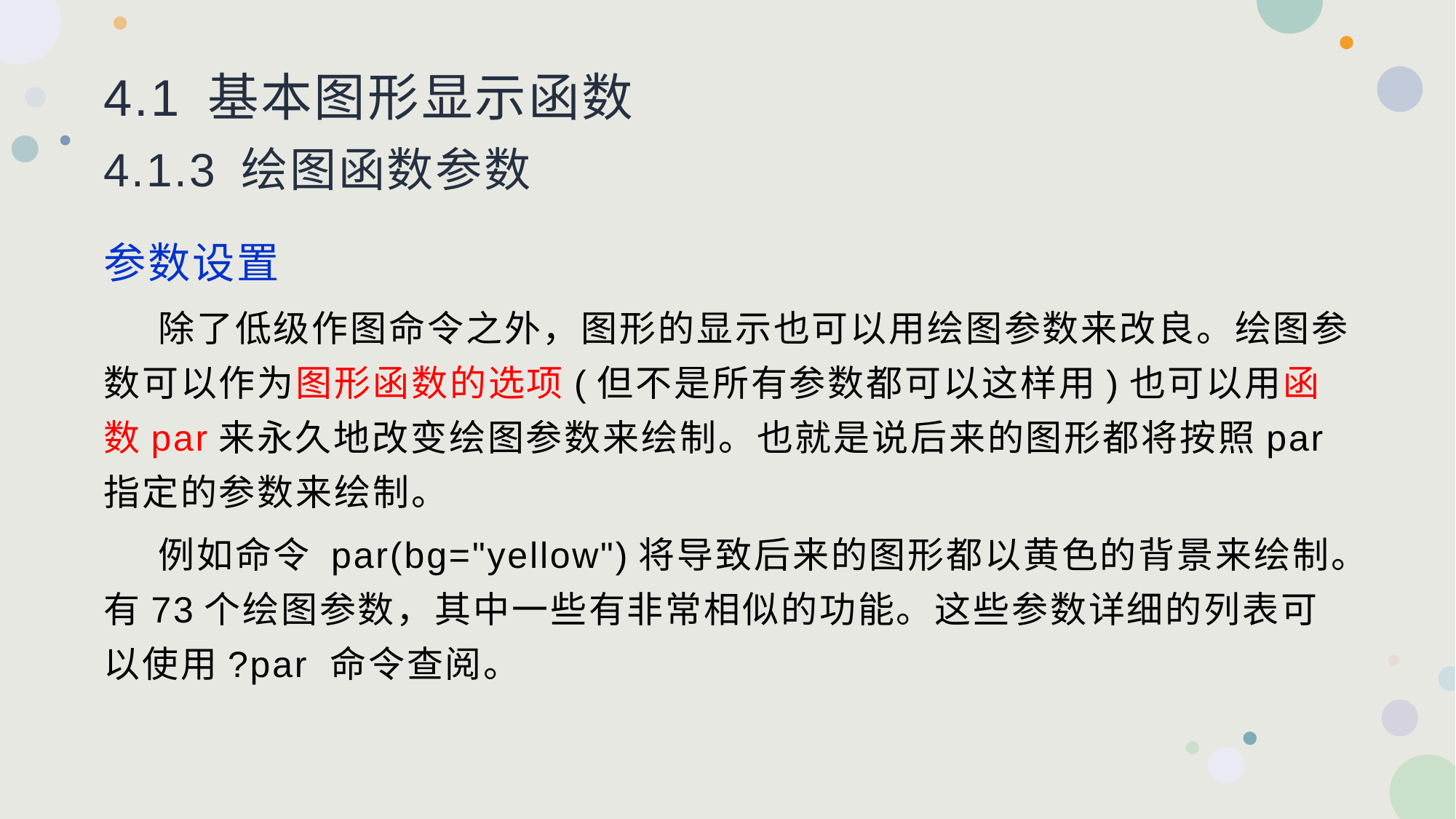

# 4.1 基本图形显示函数 4.1.3 绘图函数参数
参数设置
除了低级作图命令之外，图形的显示也可以用绘图参数来改良。绘图参数可以作为图形函数的选项(但不是所有参数都可以这样用)也可以用函数par来永久地改变绘图参数来绘制。也就是说后来的图形都将按照par指定的参数来绘制。
例如命令 par(bg="yellow")将导致后来的图形都以黄色的背景来绘制。有73个绘图参数，其中一些有非常相似的功能。这些参数详细的列表可以使用?par 命令查阅。